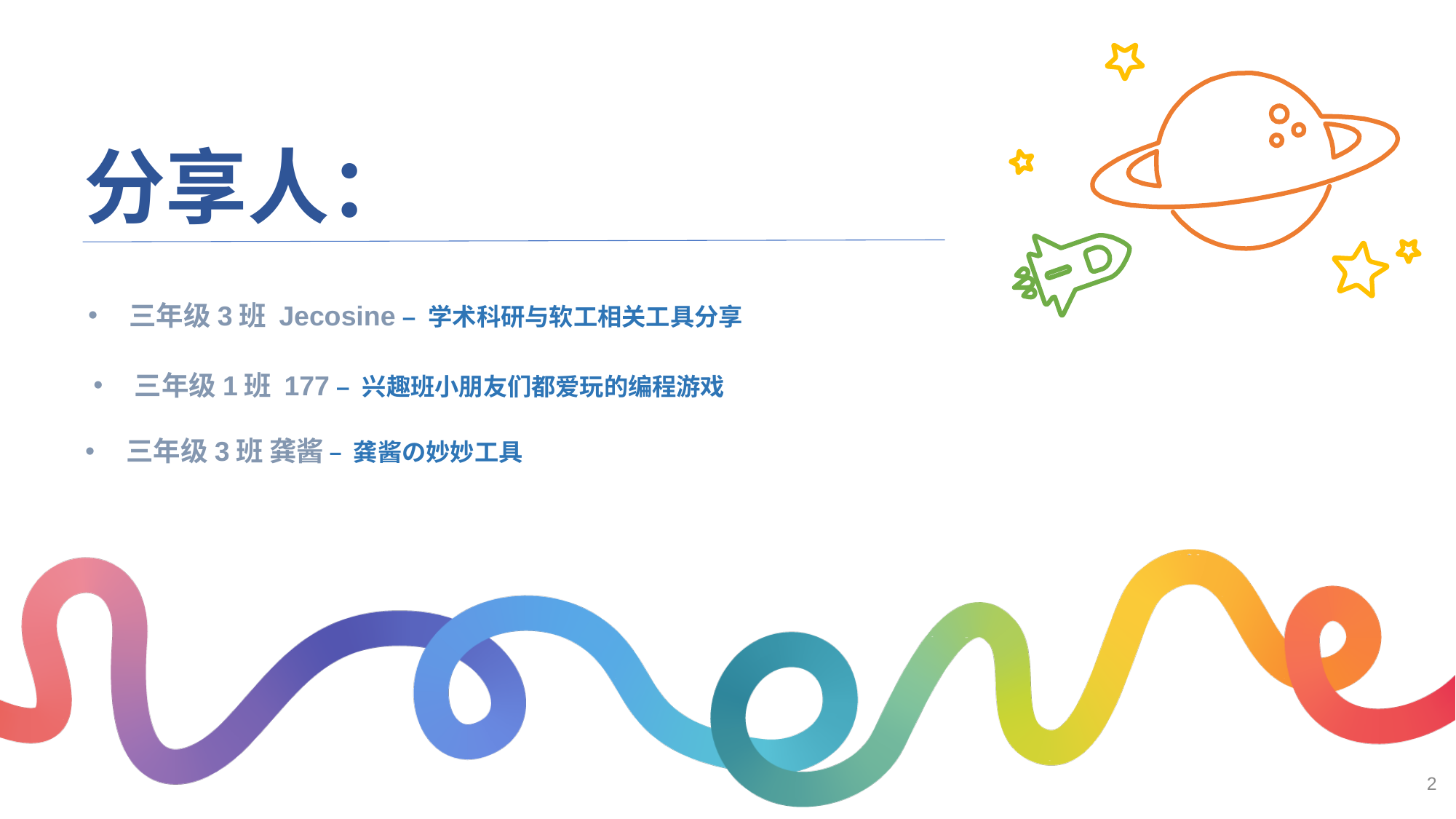

分享人：

三年级3班 Jecosine – 学术科研与软工相关工具分享
三年级1班 177 – 兴趣班小朋友们都爱玩的编程游戏
三年级3班 龚酱 –  龚酱の妙妙工具
2